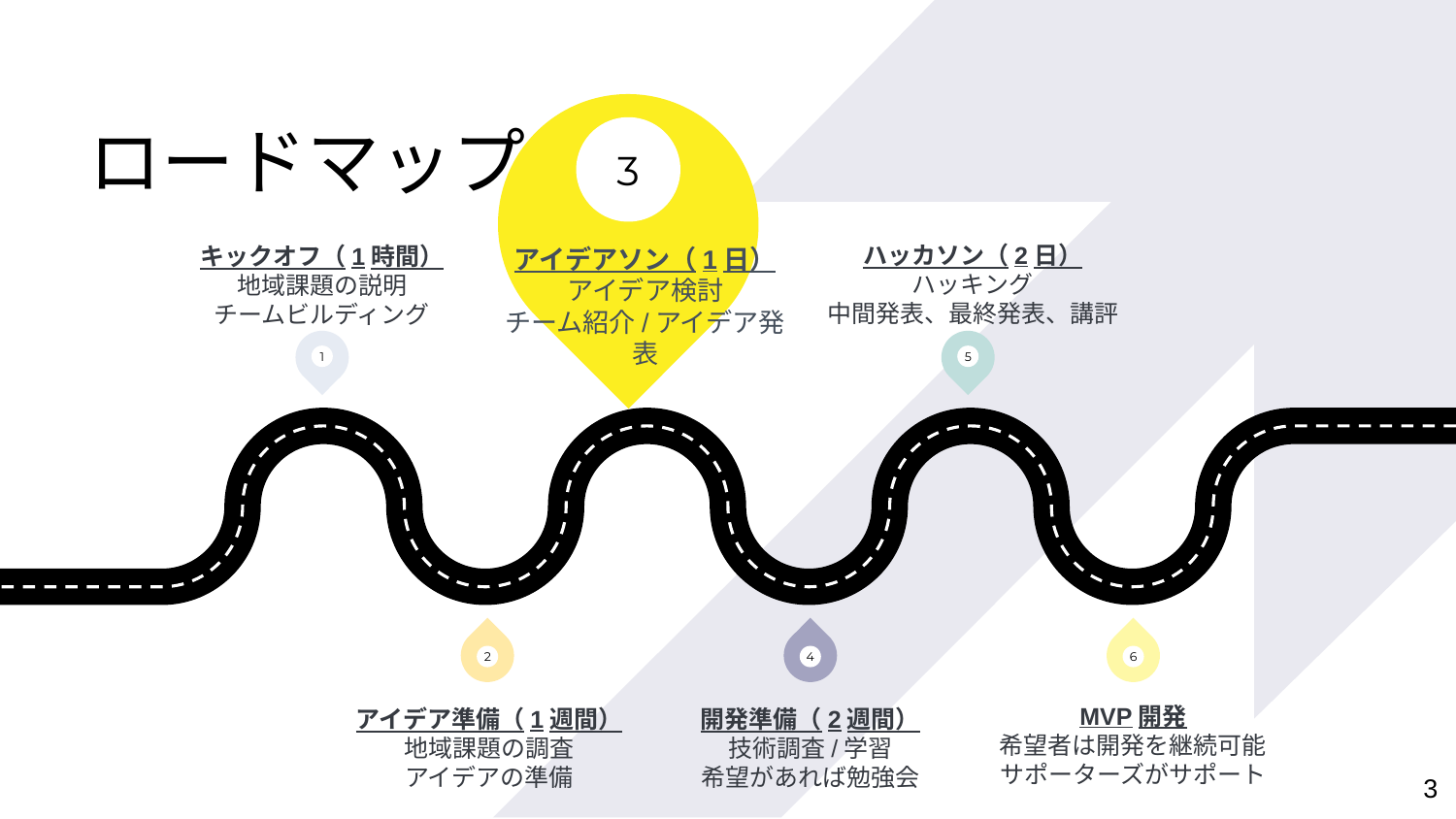

3
ロードマップ
キックオフ（1時間）
地域課題の説明
チームビルディング
アイデアソン（1日）
アイデア検討
チーム紹介/アイデア発表

ハッカソン（2日）
ハッキング
中間発表、最終発表、講評

1

5

2

4

6
MVP開発
希望者は開発を継続可能
サポーターズがサポート

アイデア準備（1週間）
地域課題の調査
アイデアの準備
開発準備（2週間）
技術調査/学習
希望があれば勉強会
3